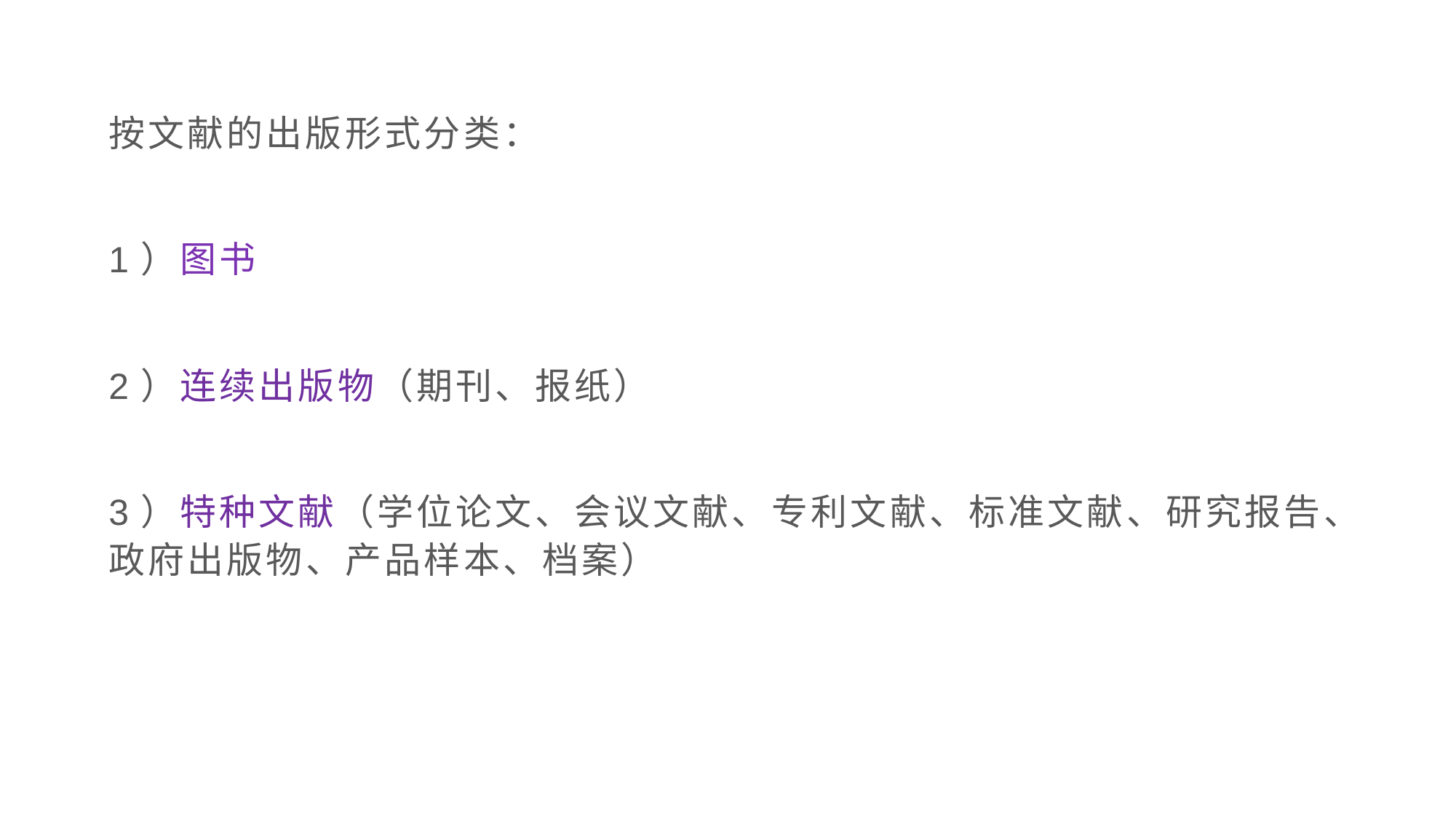

按文献的出版形式分类：

1）图书

2）连续出版物（期刊、报纸）

3）特种文献（学位论文、会议文献、专利文献、标准文献、研究报告、政府出版物、产品样本、档案）